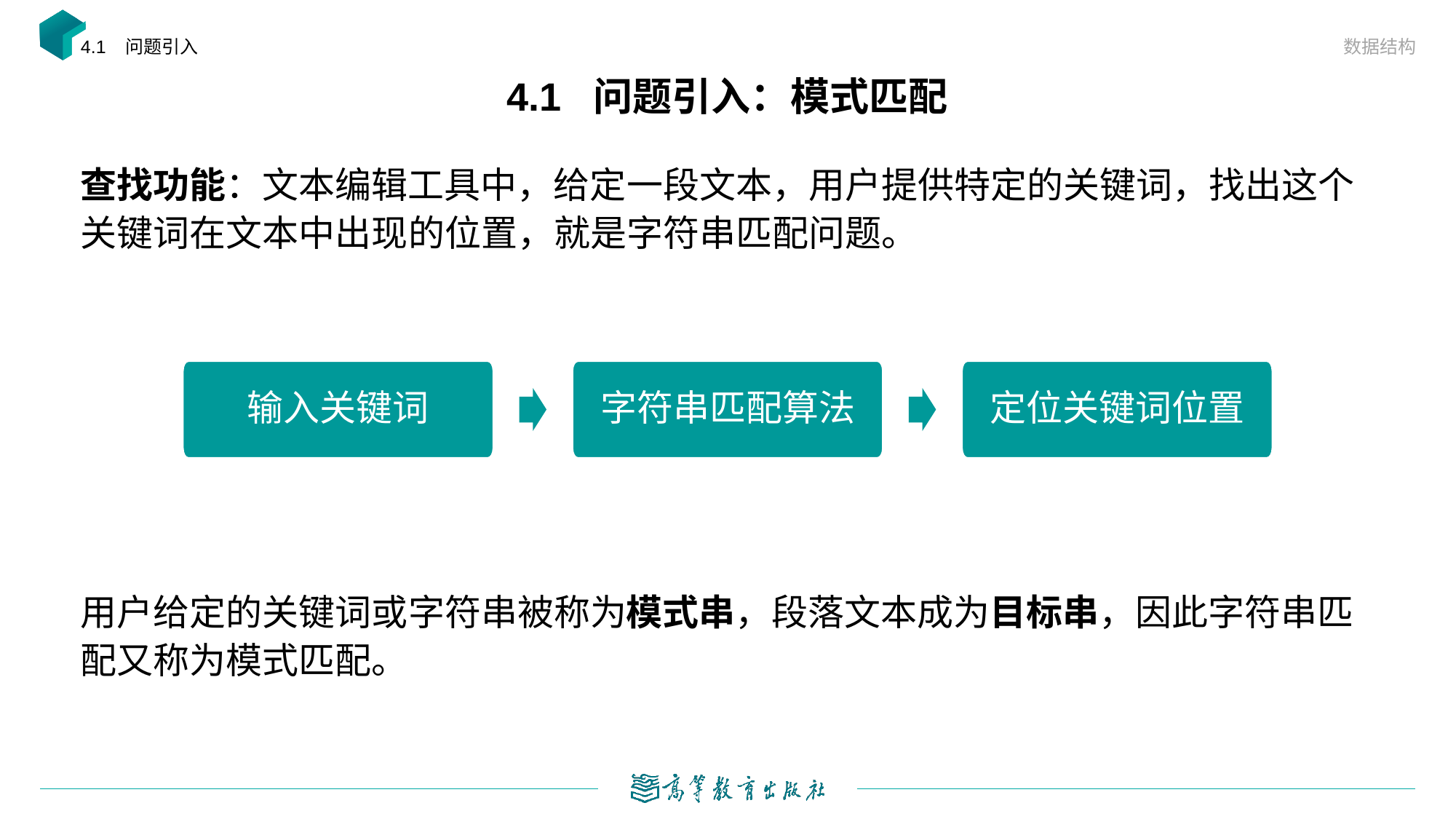

数据结构
4.1   问题引入
# 4.1  问题引入：模式匹配
查找功能：文本编辑工具中，给定一段文本，用户提供特定的关键词，找出这个关键词在文本中出现的位置，就是字符串匹配问题。

用户给定的关键词或字符串被称为模式串，段落文本成为目标串，因此字符串匹配又称为模式匹配。
字符串匹配算法
定位关键词位置
输入关键词